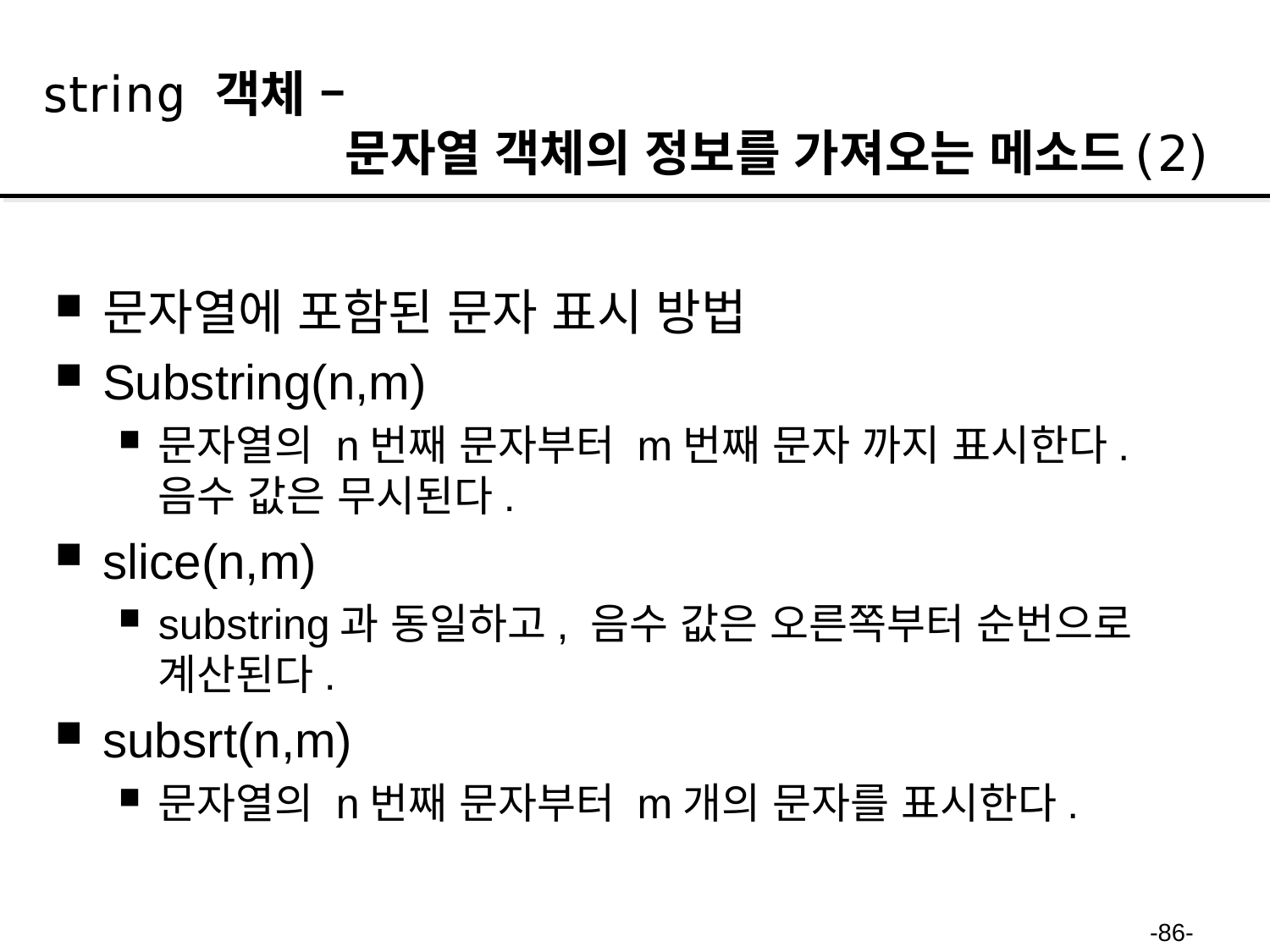

string 객체 –
                     문자열 객체의 정보를 가져오는 메소드(2)
문자열에 포함된 문자 표시 방법
Substring(n,m)
문자열의 n번째 문자부터 m번째 문자 까지 표시한다. 음수 값은 무시된다.
slice(n,m)
substring과 동일하고, 음수 값은 오른쪽부터 순번으로 계산된다.
subsrt(n,m)
문자열의 n번째 문자부터 m개의 문자를 표시한다.
-86-